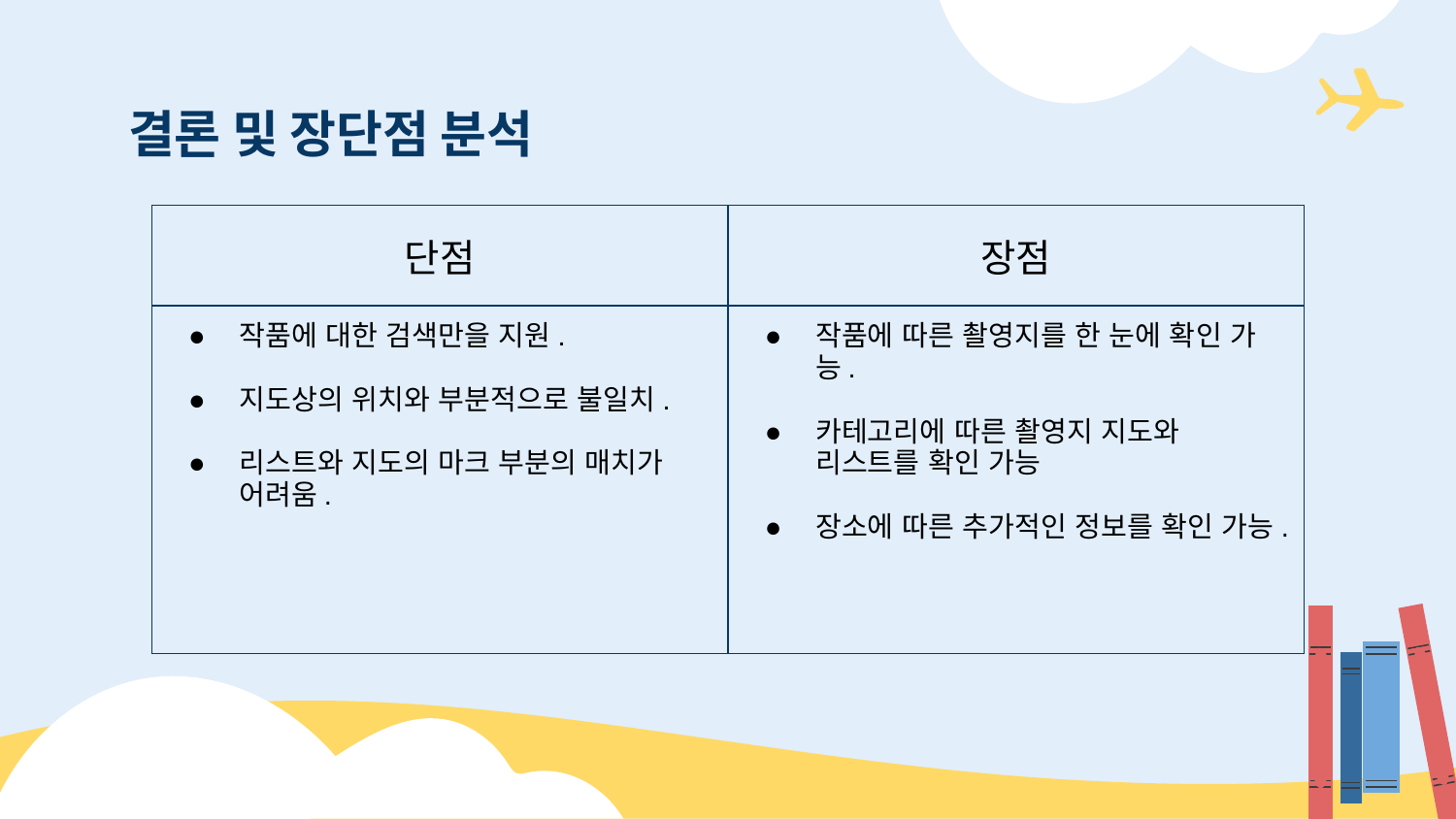

# 결론 및 장단점 분석
| 단점 | 장점 |
| --- | --- |
| 작품에 대한 검색만을 지원. 지도상의 위치와 부분적으로 불일치. 리스트와 지도의 마크 부분의 매치가 어려움. | 작품에 따른 촬영지를 한 눈에 확인 가능. 카테고리에 따른 촬영지 지도와 리스트를 확인 가능 장소에 따른 추가적인 정보를 확인 가능. |